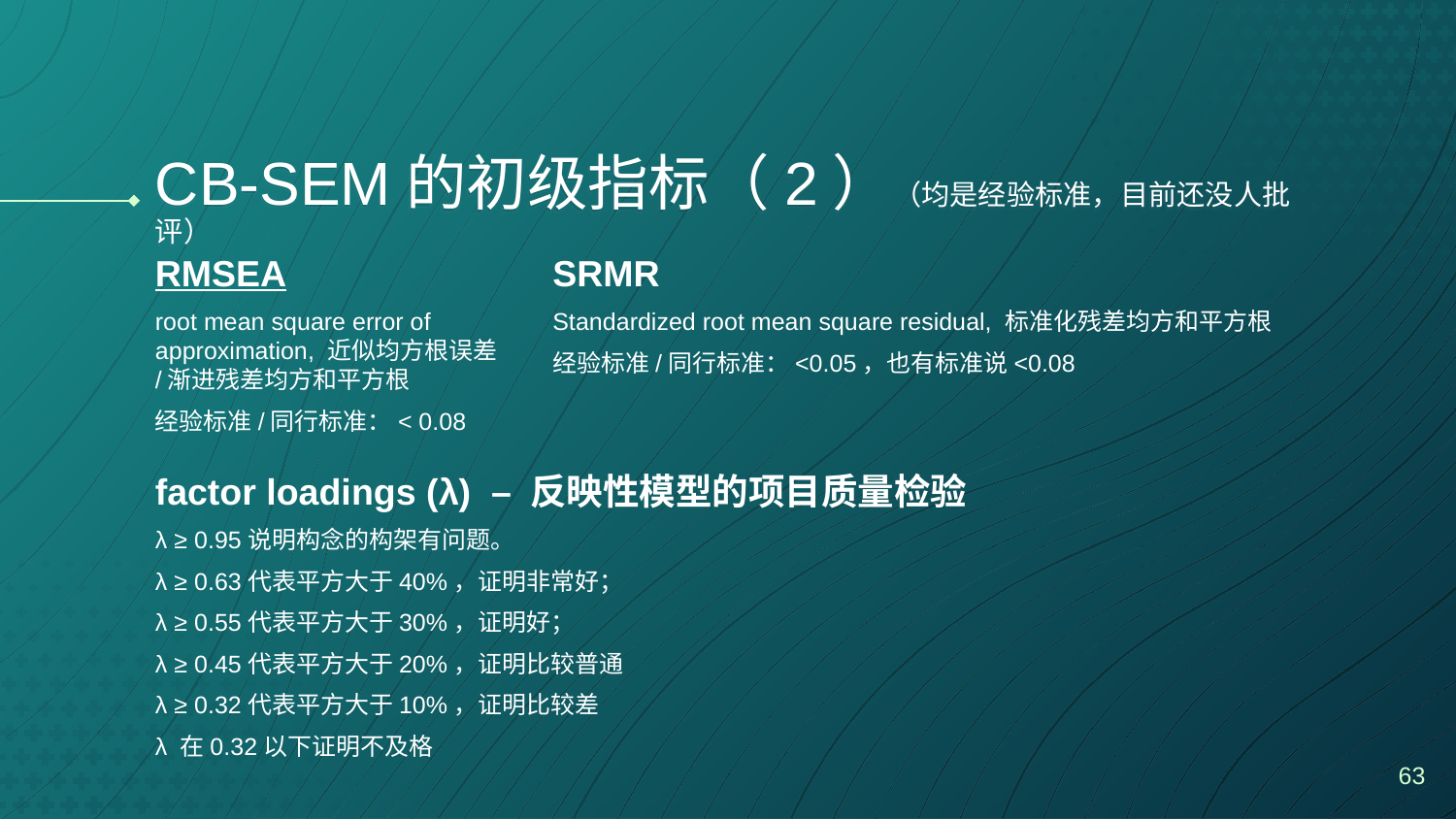

# CB-SEM的初级指标（2）（均是经验标准，目前还没人批评）
RMSEA
root mean square error of approximation, 近似均方根误差/渐进残差均方和平方根
经验标准/同行标准：< 0.08
SRMR
Standardized root mean square residual, 标准化残差均方和平方根
经验标准/同行标准：<0.05，也有标准说<0.08
factor loadings (λ)  – 反映性模型的项目质量检验
λ ≥ 0.95说明构念的构架有问题。
λ ≥ 0.63代表平方大于40%，证明非常好；
λ ≥ 0.55代表平方大于30%，证明好；
λ ≥ 0.45代表平方大于20%，证明比较普通
λ ≥ 0.32代表平方大于10%，证明比较差
λ 在0.32以下证明不及格
63